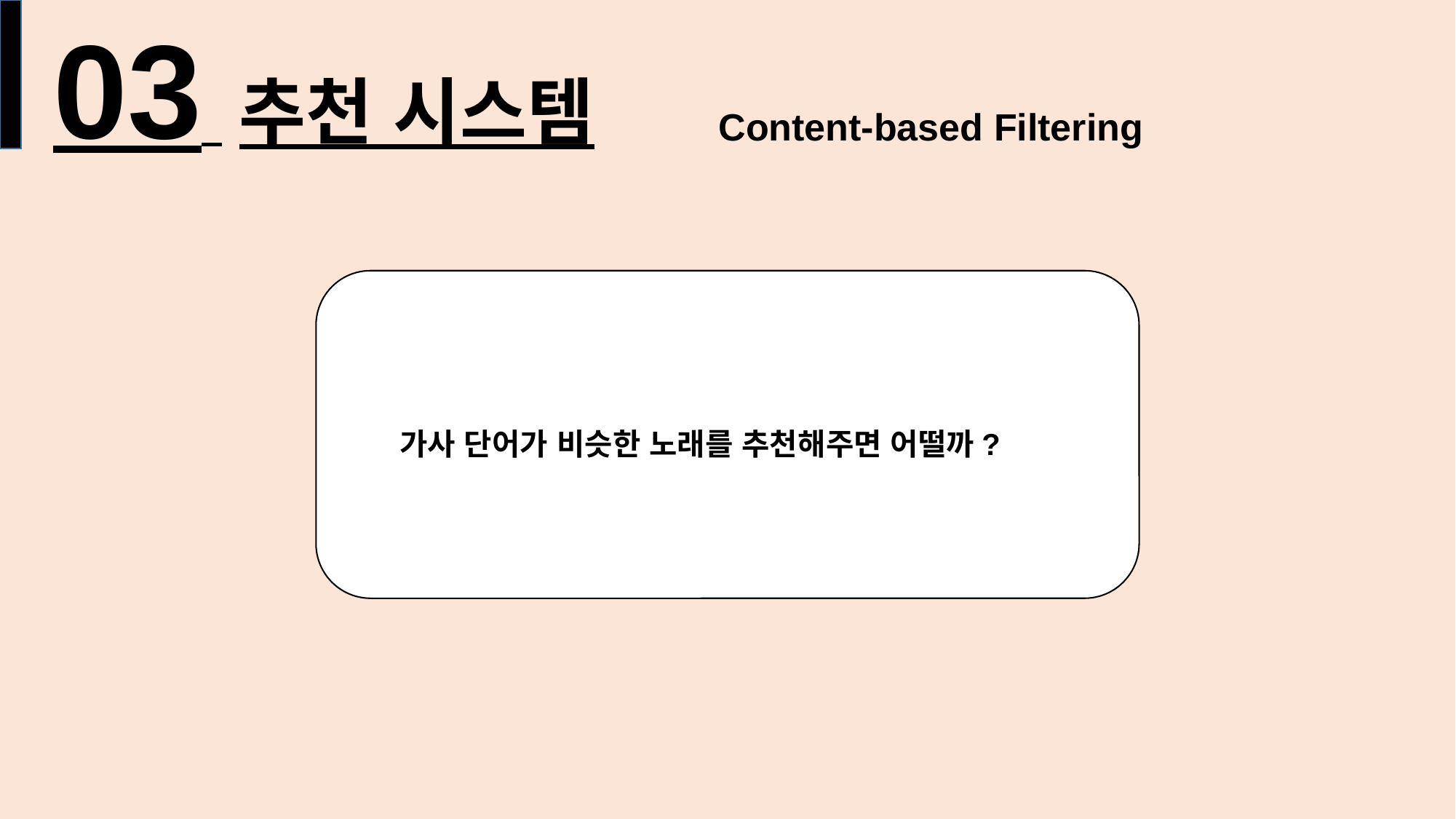

03 추천 시스템
Content-based Filtering

가사 단어가 비슷한 노래를 추천해주면 어떨까?